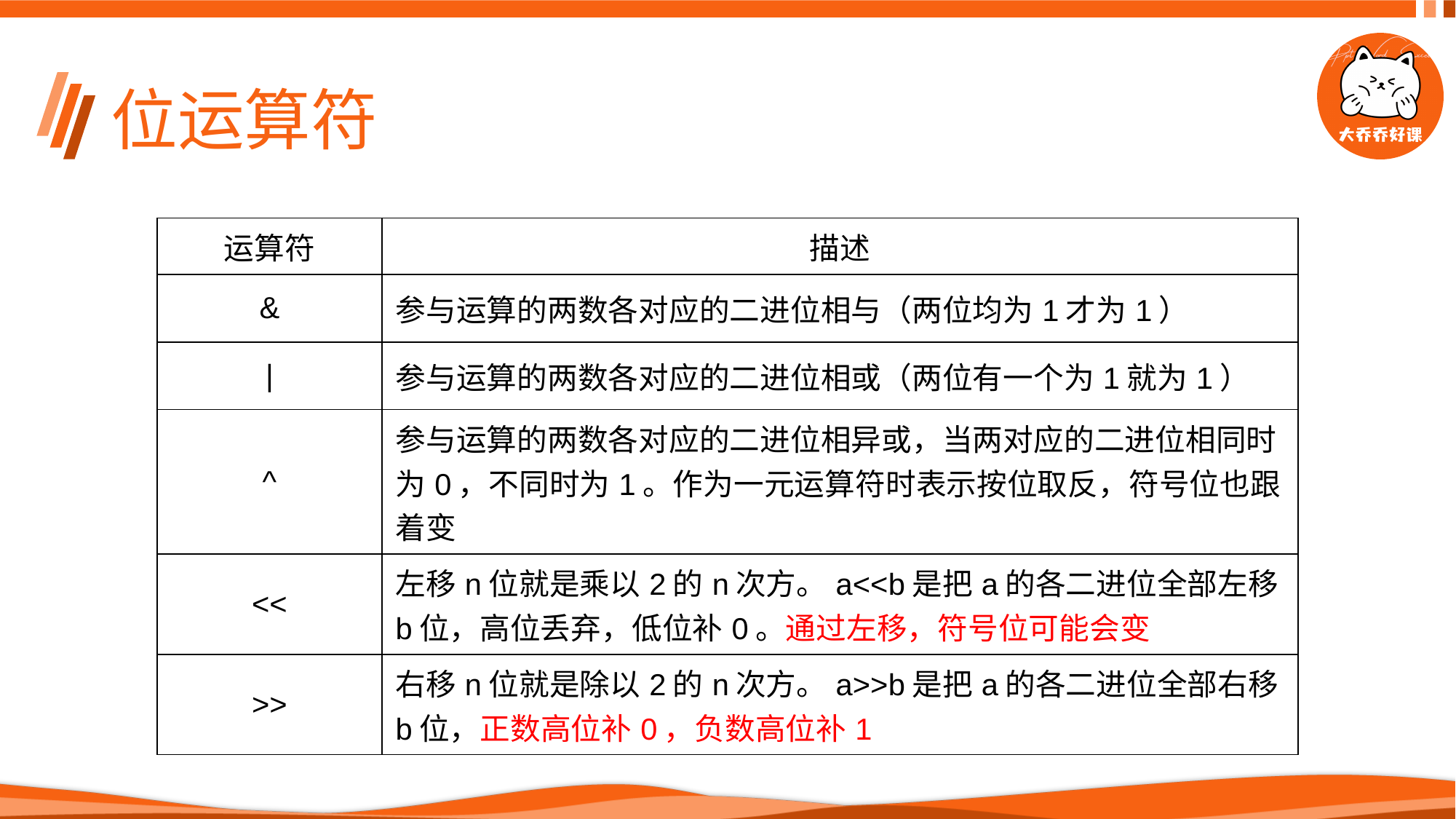

# 位运算符
| 运算符 | 描述 |
| --- | --- |
| & | 参与运算的两数各对应的二进位相与（两位均为1才为1） |
| | | 参与运算的两数各对应的二进位相或（两位有一个为1就为1） |
| ^ | 参与运算的两数各对应的二进位相异或，当两对应的二进位相同时为0，不同时为1。作为一元运算符时表示按位取反，符号位也跟着变 |
| << | 左移n位就是乘以2的n次方。a<<b是把a的各二进位全部左移b位，高位丢弃，低位补0。通过左移，符号位可能会变 |
| >> | 右移n位就是除以2的n次方。a>>b是把a的各二进位全部右移b位，正数高位补0，负数高位补1 |